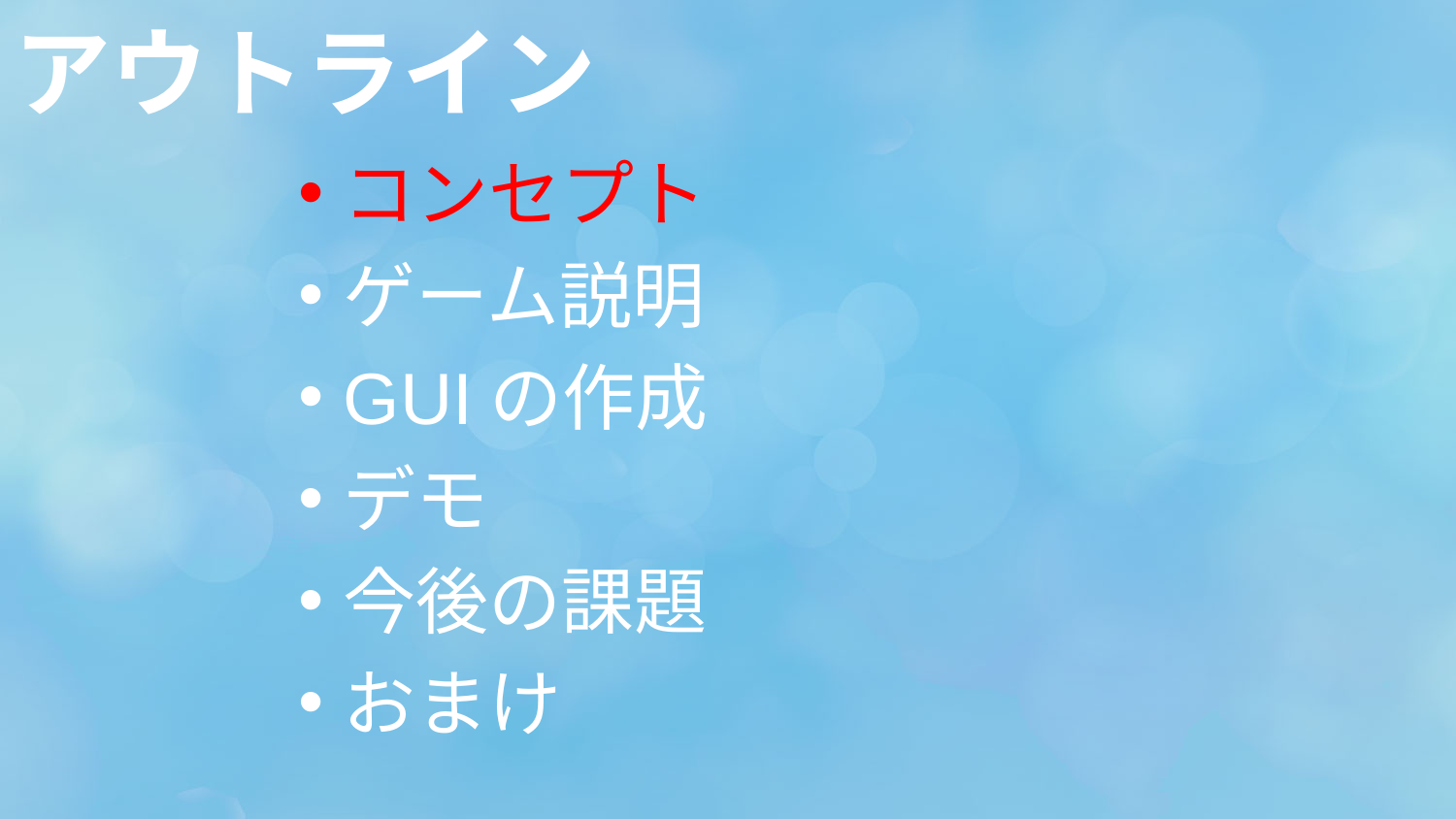

# アウトライン
コンセプト
ゲーム説明
GUIの作成
デモ
今後の課題
おまけ